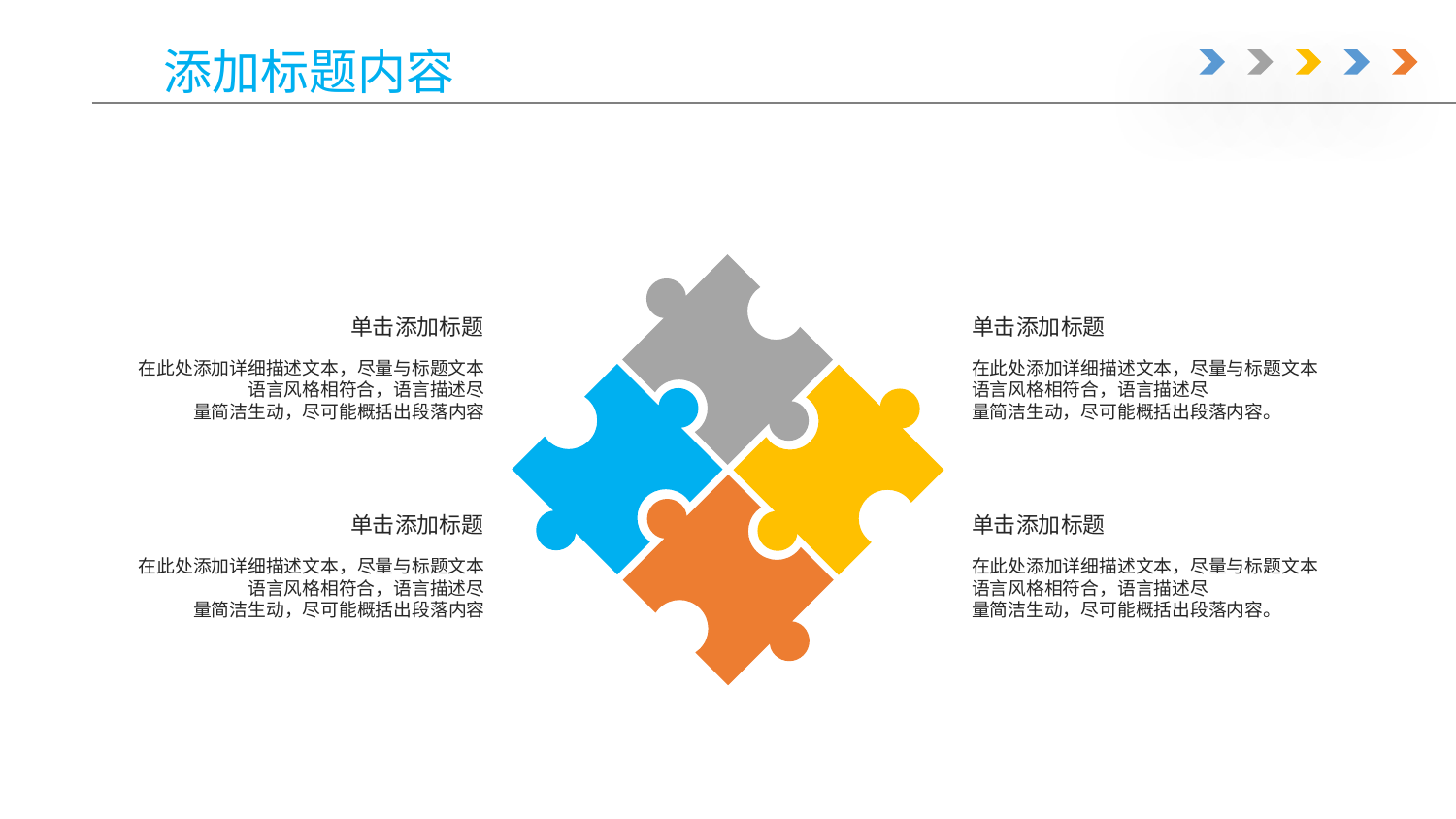

添加标题内容

单击添加标题
在此处添加详细描述文本，尽量与标题文本
语言风格相符合，语言描述尽
量简洁生动，尽可能概括出段落内容
单击添加标题
在此处添加详细描述文本，尽量与标题文本
语言风格相符合，语言描述尽
量简洁生动，尽可能概括出段落内容。

单击添加标题
在此处添加详细描述文本，尽量与标题文本
语言风格相符合，语言描述尽
量简洁生动，尽可能概括出段落内容
单击添加标题
在此处添加详细描述文本，尽量与标题文本
语言风格相符合，语言描述尽
量简洁生动，尽可能概括出段落内容。